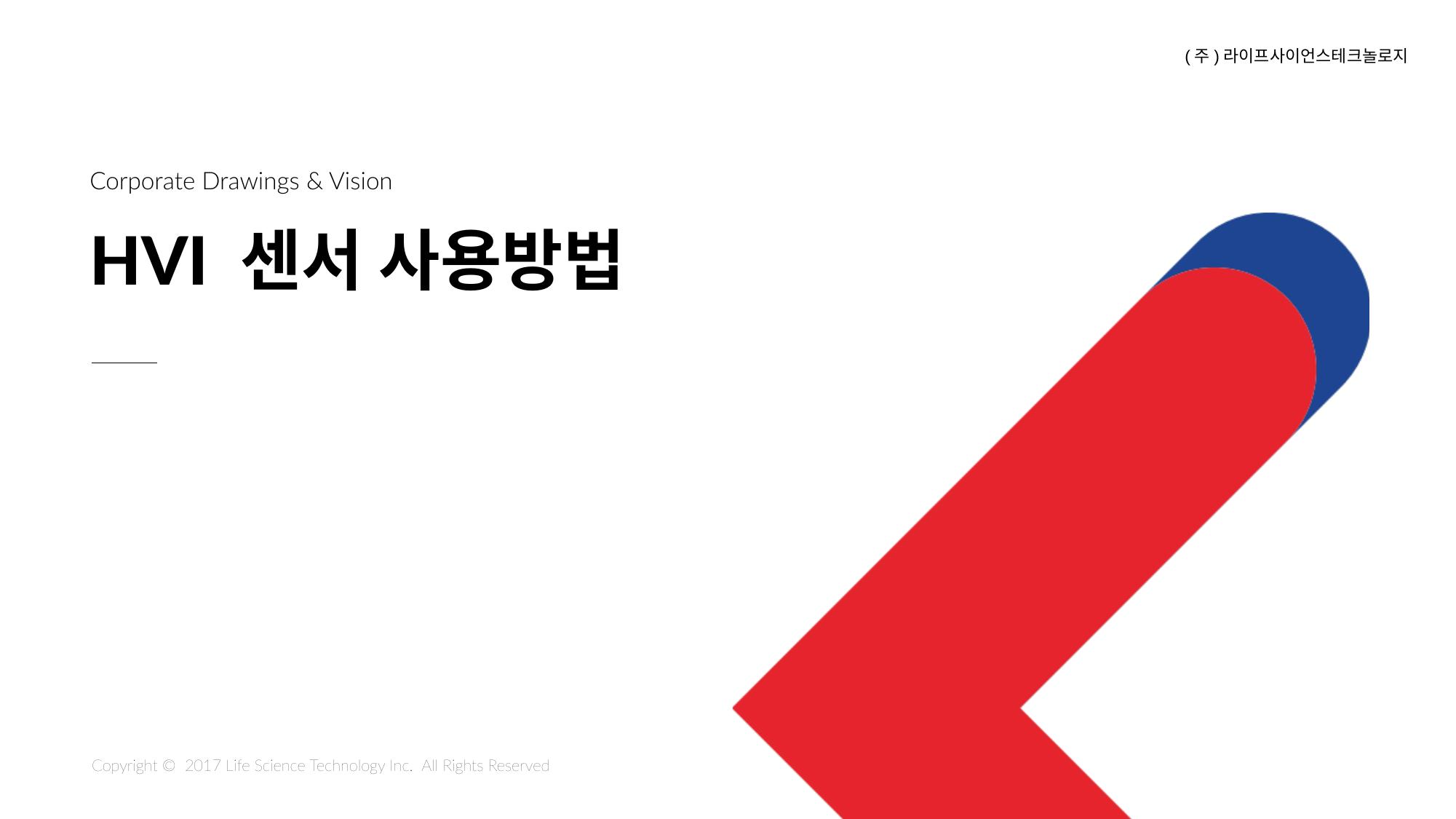

Corporate Drawings & Vision
# HVI 센서 사용방법